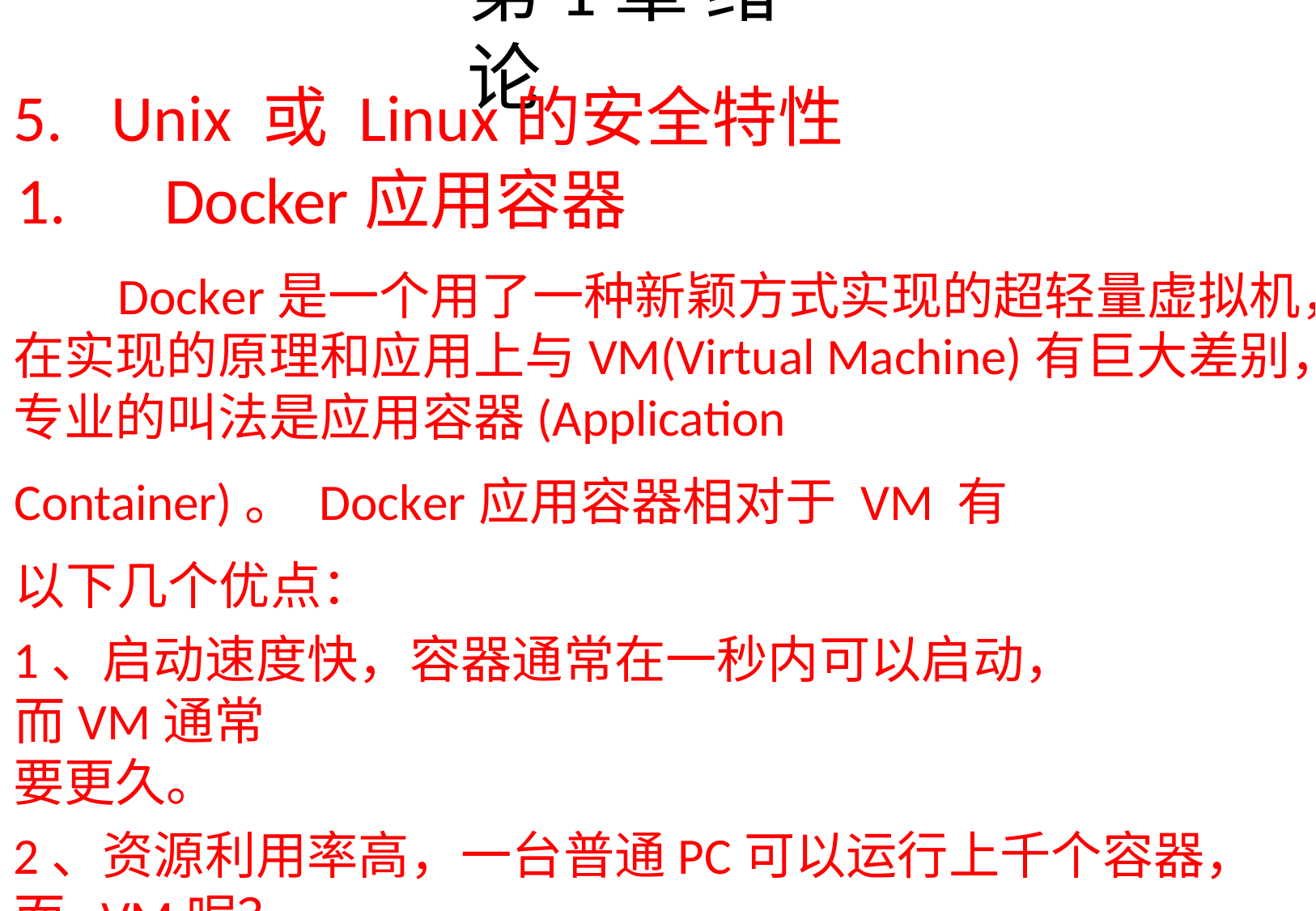

# 第1章 绪论
Unix 或 Linux的安全特性
Docker应用容器
Docker是一个用了一种新颖方式实现的超轻量虚拟机，
在实现的原理和应用上与VM(Virtual Machine)有巨大差别，
专业的叫法是应用容器(Application Container)。 Docker应用容器相对于 VM 有以下几个优点：
1、启动速度快，容器通常在一秒内可以启动，而VM通常
要更久。
2、资源利用率高，一台普通PC可以运行上千个容器，而  VM呢？
3、性能开销小，VM通常需要额外的CPU和内存来完成OS
的功能，这一部分占据了额外的资源。